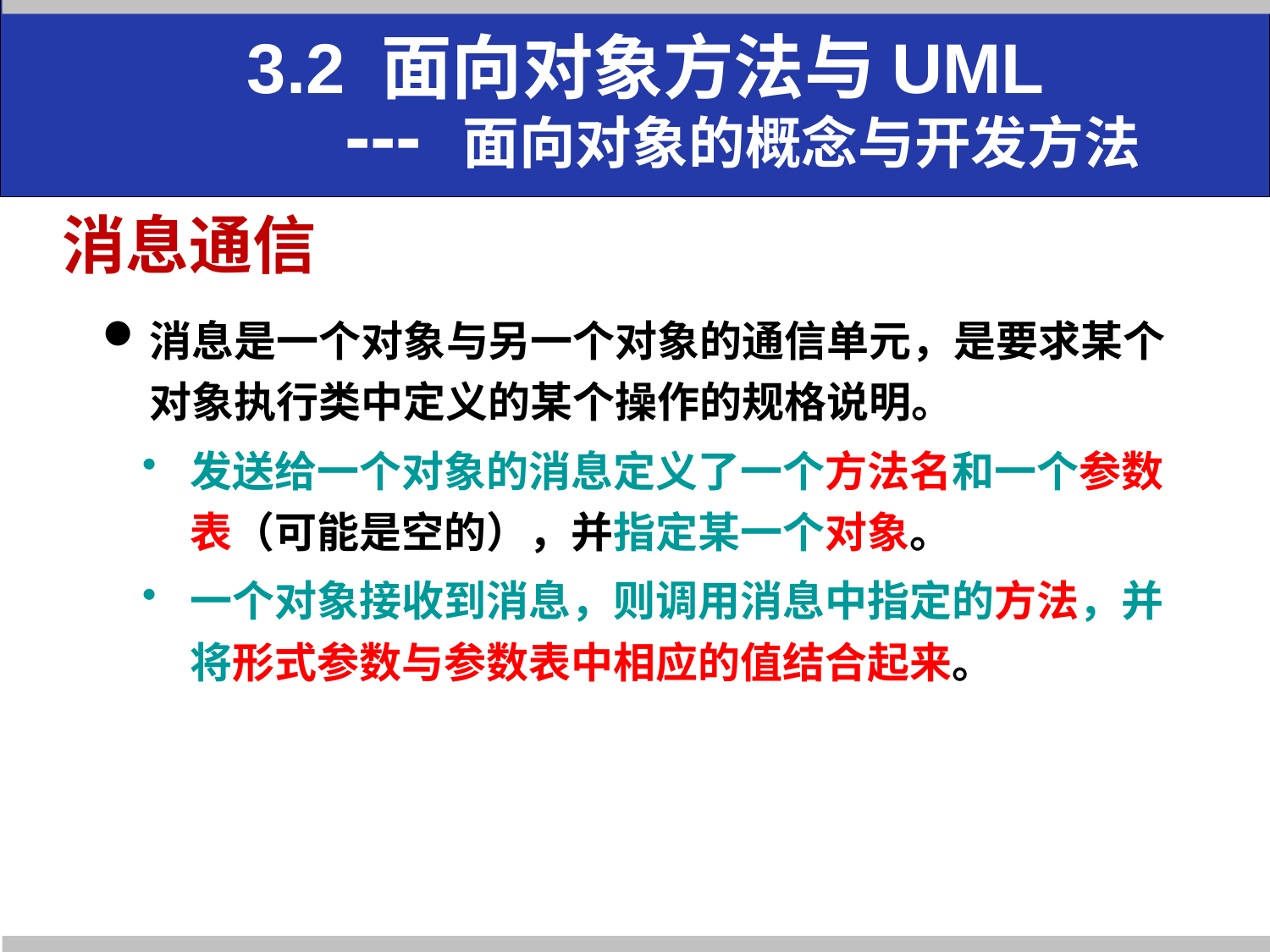

# 3.2 面向对象方法与UML --- 面向对象的概念与开发方法
消息通信
消息是一个对象与另一个对象的通信单元，是要求某个对象执行类中定义的某个操作的规格说明。
发送给一个对象的消息定义了一个方法名和一个参数表（可能是空的），并指定某一个对象。
一个对象接收到消息，则调用消息中指定的方法，并将形式参数与参数表中相应的值结合起来。
280